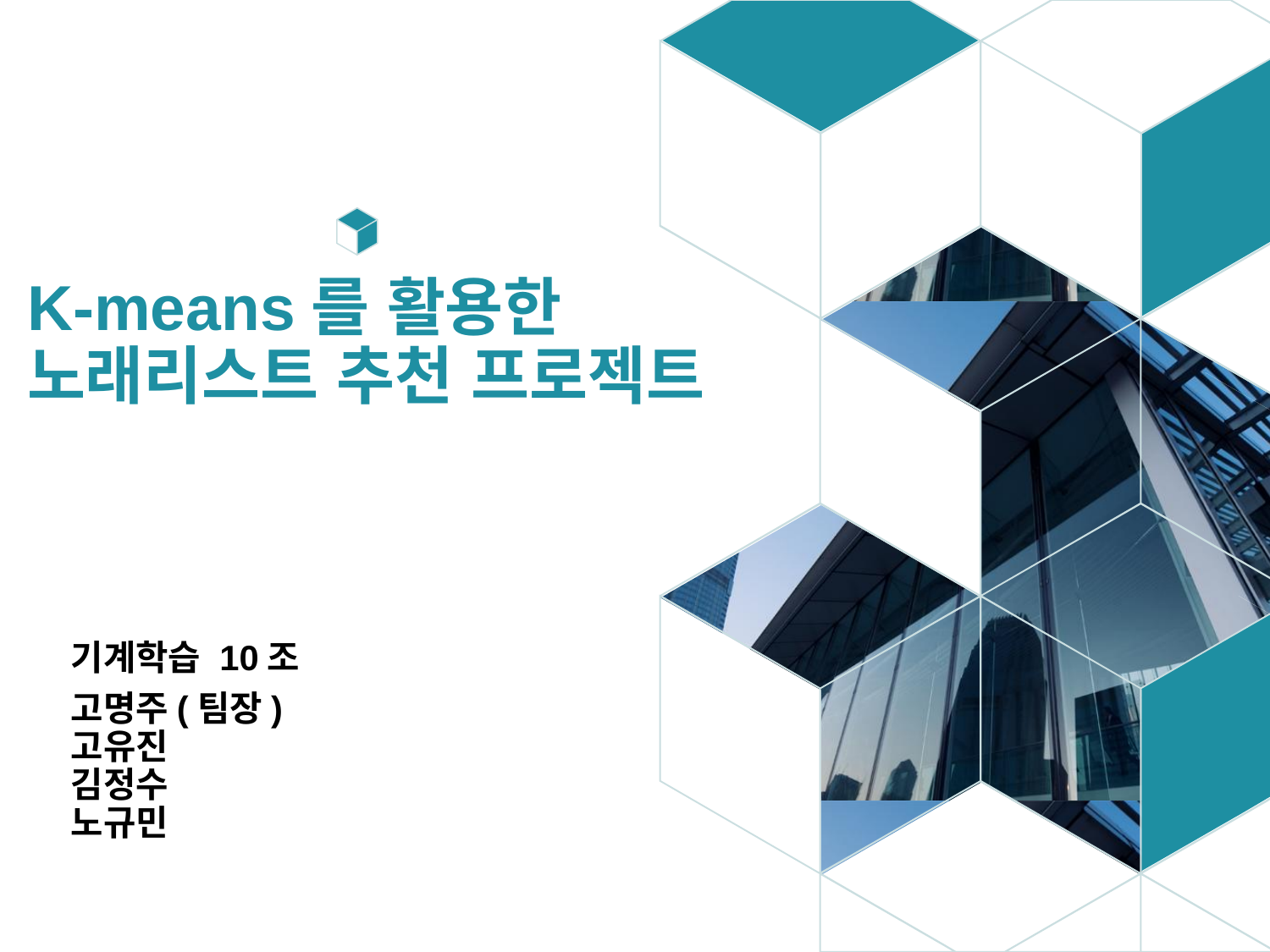

# K-means를 활용한
노래리스트 추천 프로젝트
기계학습 10조
고명주(팀장)
고유진
김정수
노규민